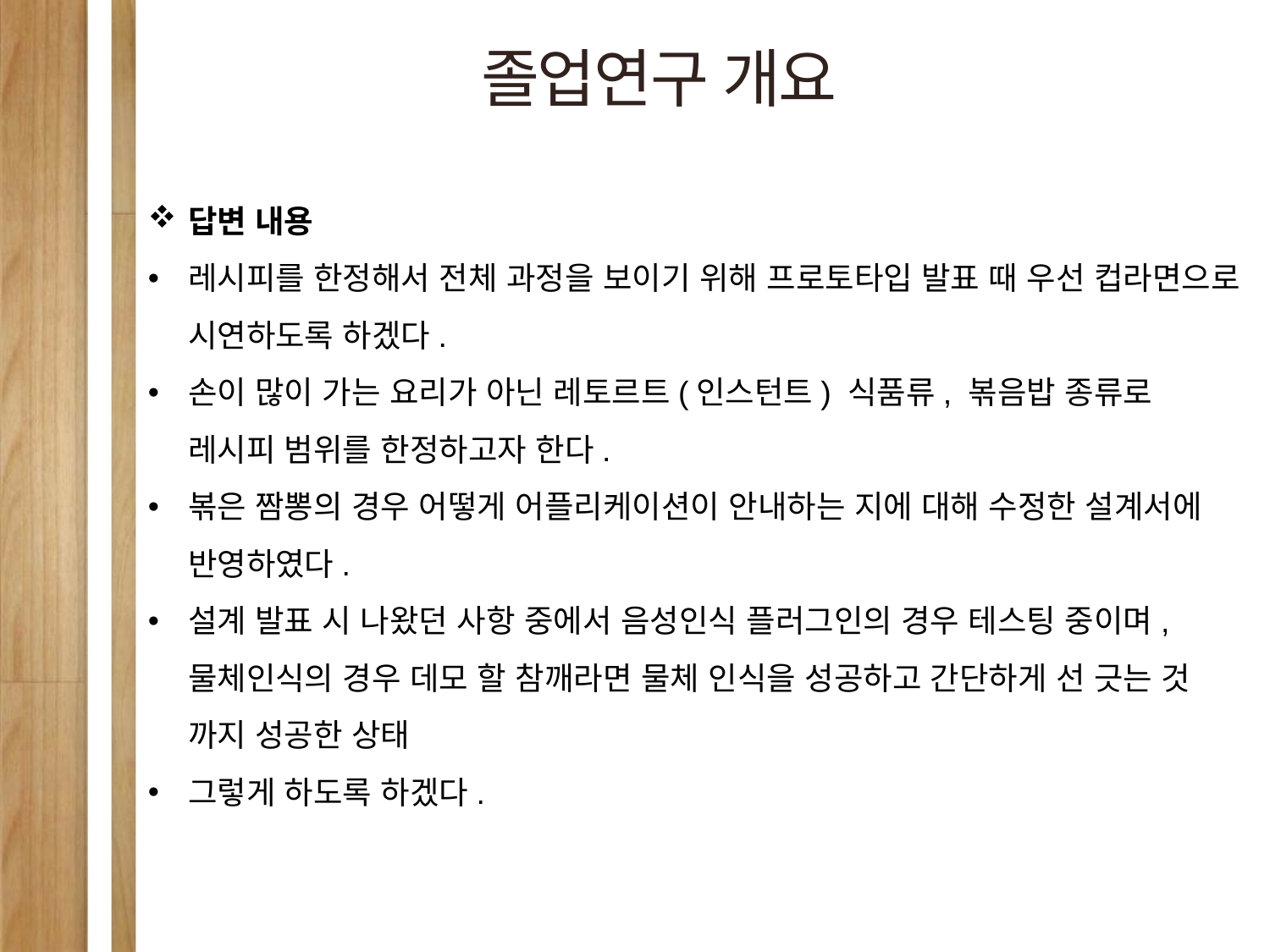

졸업연구 개요
답변 내용
레시피를 한정해서 전체 과정을 보이기 위해 프로토타입 발표 때 우선 컵라면으로 시연하도록 하겠다.
손이 많이 가는 요리가 아닌 레토르트(인스턴트) 식품류, 볶음밥 종류로 레시피 범위를 한정하고자 한다.
볶은 짬뽕의 경우 어떻게 어플리케이션이 안내하는 지에 대해 수정한 설계서에 반영하였다.
설계 발표 시 나왔던 사항 중에서 음성인식 플러그인의 경우 테스팅 중이며, 물체인식의 경우 데모 할 참깨라면 물체 인식을 성공하고 간단하게 선 긋는 것 까지 성공한 상태
그렇게 하도록 하겠다.